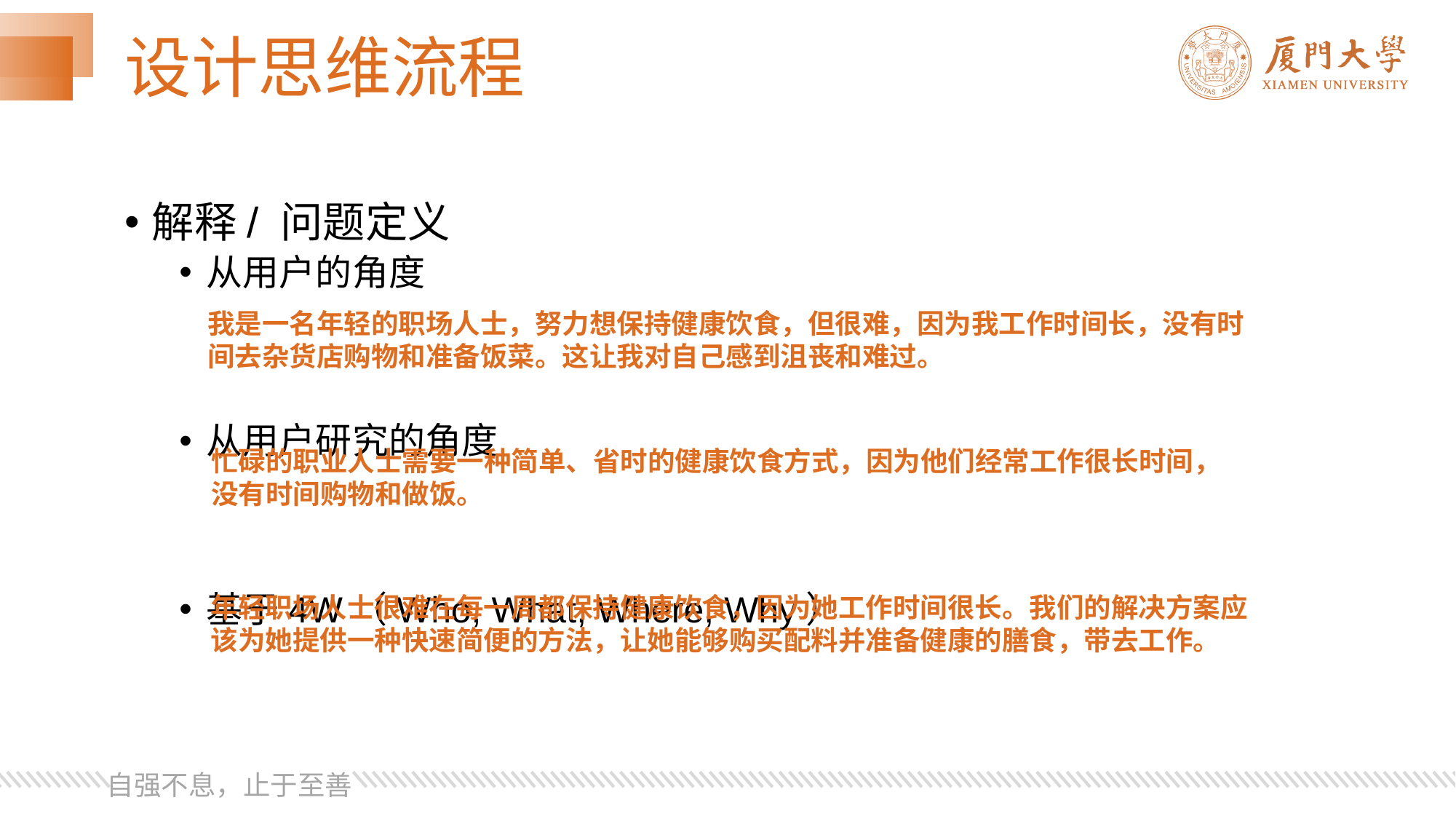

# 设计思维流程
解释/ 问题定义
从用户的角度

从用户研究的角度

基于4W（Who, What, Where, Why）

我是一名年轻的职场人士，努力想保持健康饮食，但很难，因为我工作时间长，没有时间去杂货店购物和准备饭菜。这让我对自己感到沮丧和难过。
忙碌的职业人士需要一种简单、省时的健康饮食方式，因为他们经常工作很长时间，没有时间购物和做饭。
年轻职场人士很难在每一周都保持健康饮食，因为她工作时间很长。我们的解决方案应该为她提供一种快速简便的方法，让她能够购买配料并准备健康的膳食，带去工作。